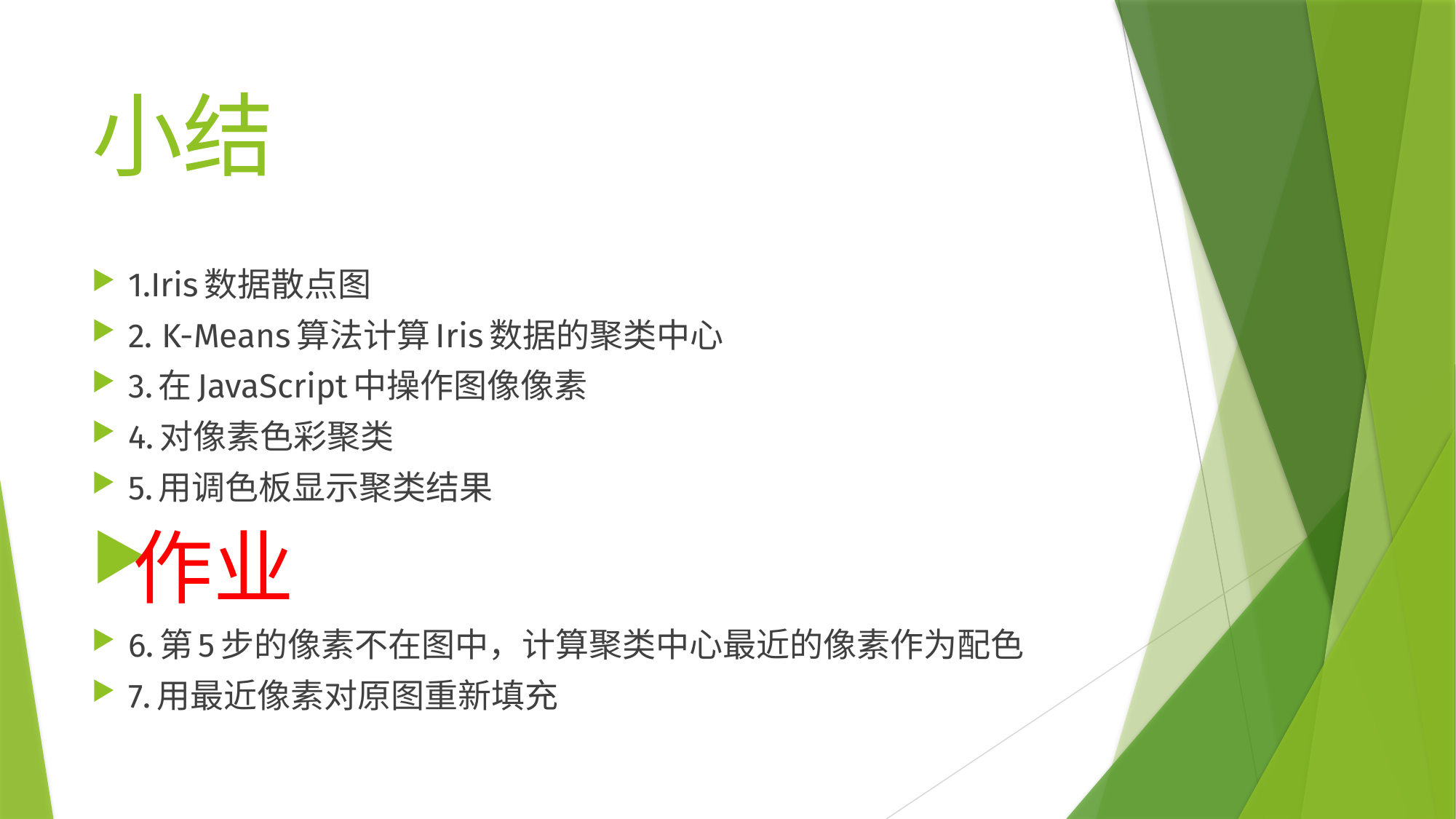

# 小结
1.Iris数据散点图
2. K-Means算法计算Iris数据的聚类中心
3.在JavaScript中操作图像像素
4.对像素色彩聚类
5.用调色板显示聚类结果
作业
6.第5步的像素不在图中，计算聚类中心最近的像素作为配色
7.用最近像素对原图重新填充